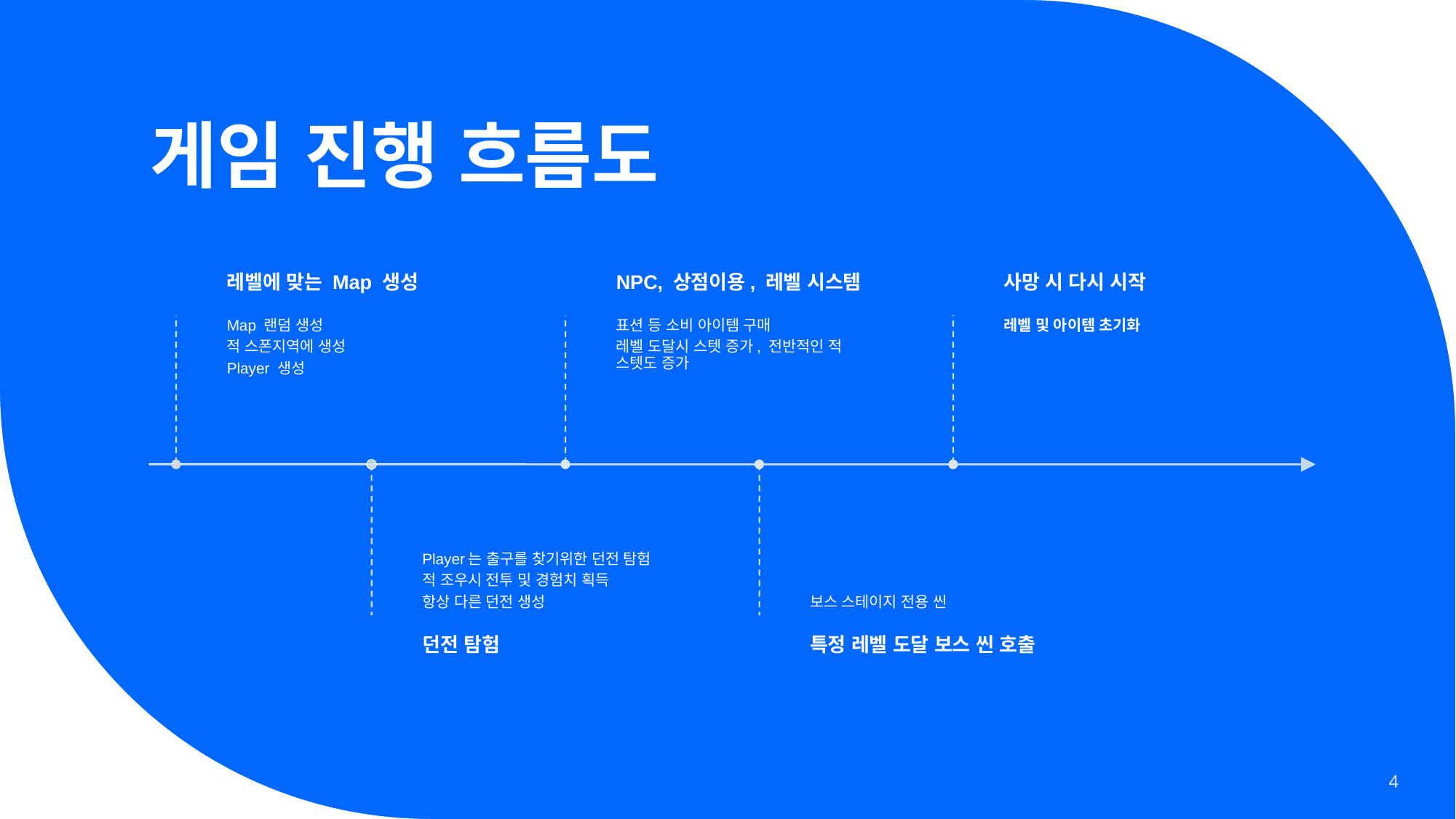

# 게임 진행 흐름도
Map 랜덤 생성
적 스폰지역에 생성
Player 생성
레벨에 맞는 Map 생성
Player는 출구를 찾기위한 던전 탐험
적 조우시 전투 및 경험치 획득
항상 다른 던전 생성
던전 탐험
표션 등 소비 아이템 구매
레벨 도달시 스텟 증가, 전반적인 적 스텟도 증가
NPC, 상점이용, 레벨 시스템
보스 스테이지 전용 씬
특정 레벨 도달 보스 씬 호출
레벨 및 아이템 초기화
사망 시 다시 시작

4